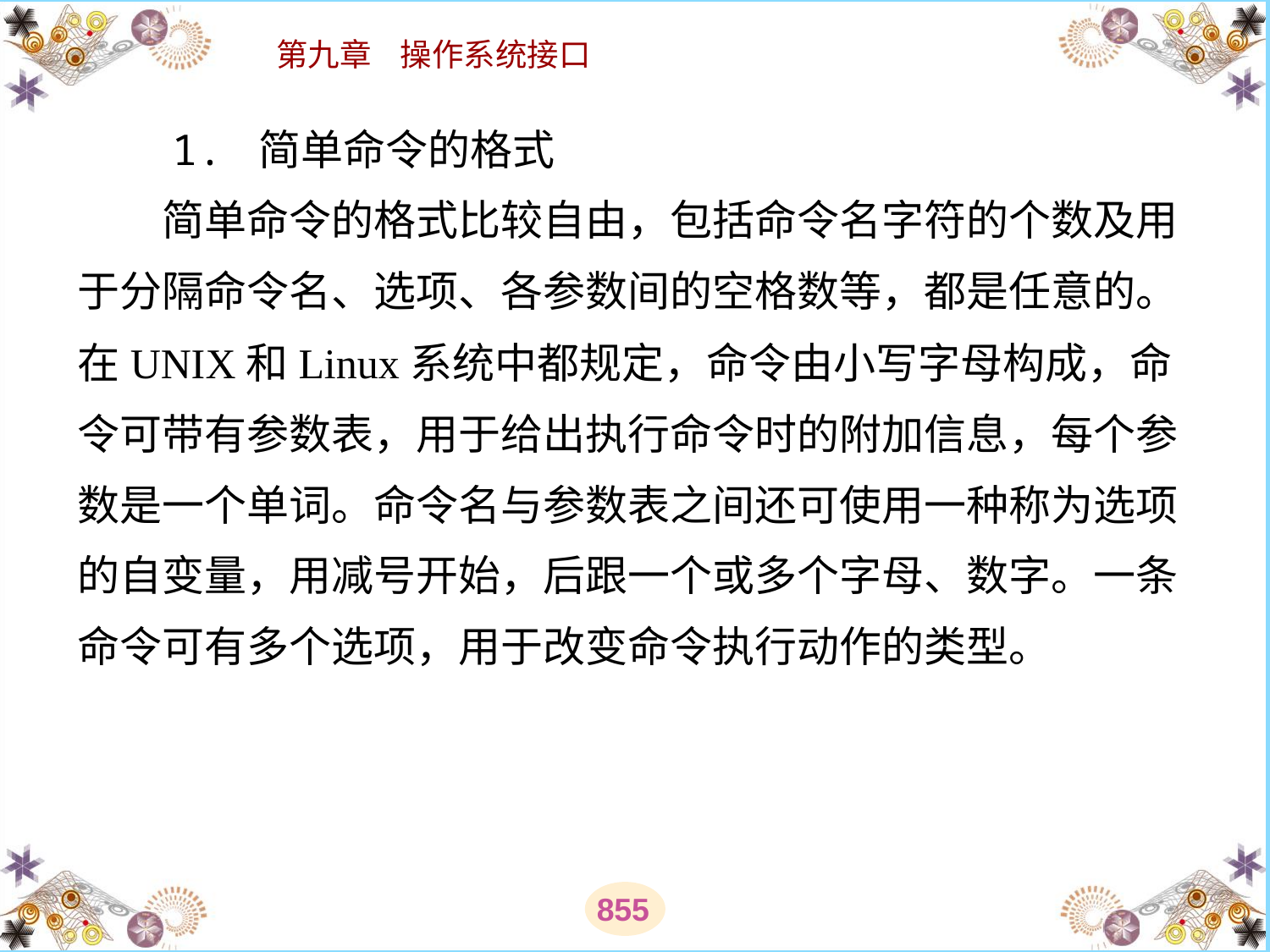

# 1. 简单命令的格式 　　简单命令的格式比较自由，包括命令名字符的个数及用于分隔命令名、选项、各参数间的空格数等，都是任意的。在UNIX和Linux系统中都规定，命令由小写字母构成，命令可带有参数表，用于给出执行命令时的附加信息，每个参数是一个单词。命令名与参数表之间还可使用一种称为选项的自变量，用减号开始，后跟一个或多个字母、数字。一条命令可有多个选项，用于改变命令执行动作的类型。